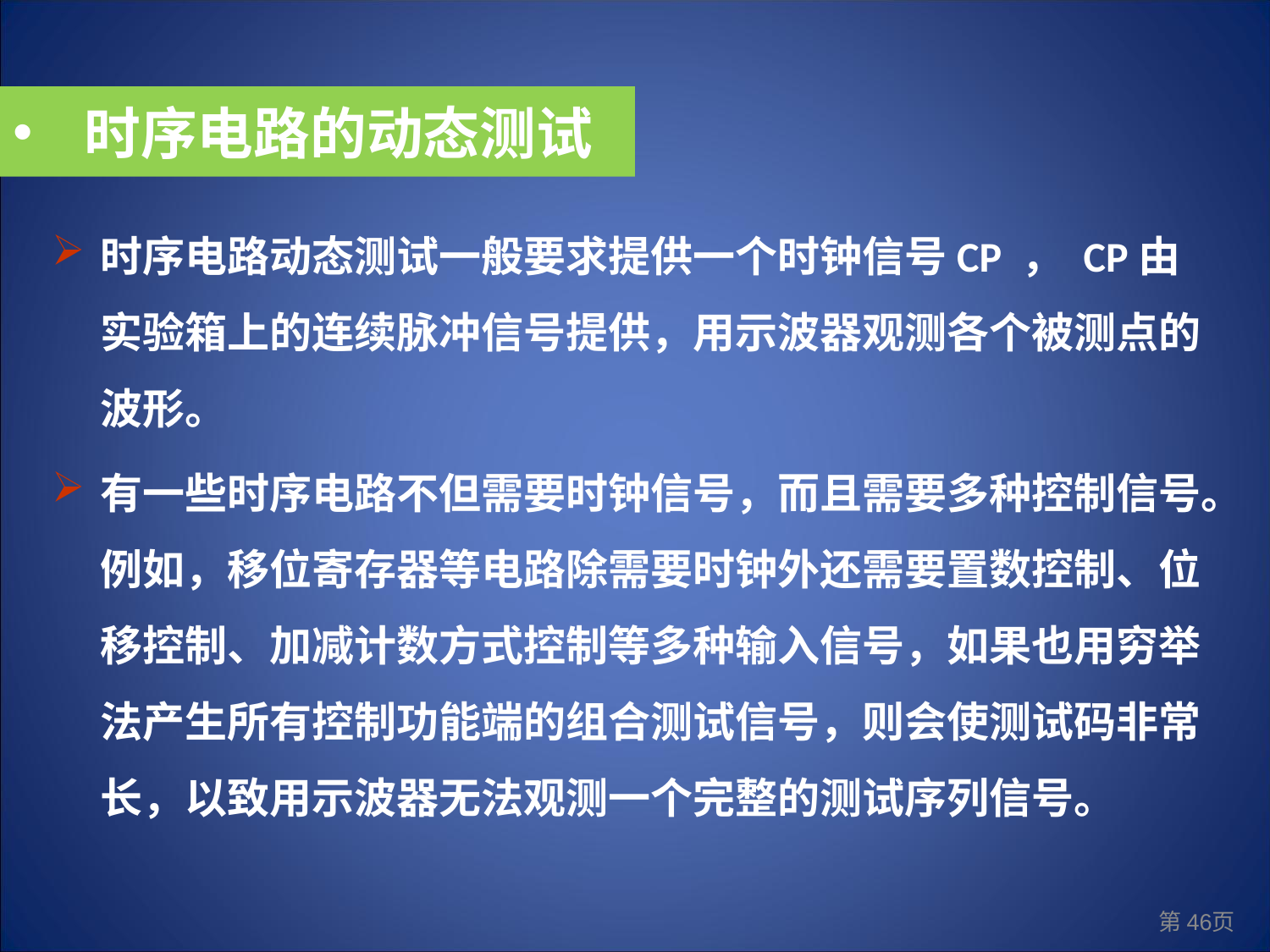

时序电路的动态测试
时序电路动态测试一般要求提供一个时钟信号CP ， CP由实验箱上的连续脉冲信号提供，用示波器观测各个被测点的波形。
有一些时序电路不但需要时钟信号，而且需要多种控制信号。例如，移位寄存器等电路除需要时钟外还需要置数控制、位移控制、加减计数方式控制等多种输入信号，如果也用穷举法产生所有控制功能端的组合测试信号，则会使测试码非常长，以致用示波器无法观测一个完整的测试序列信号。